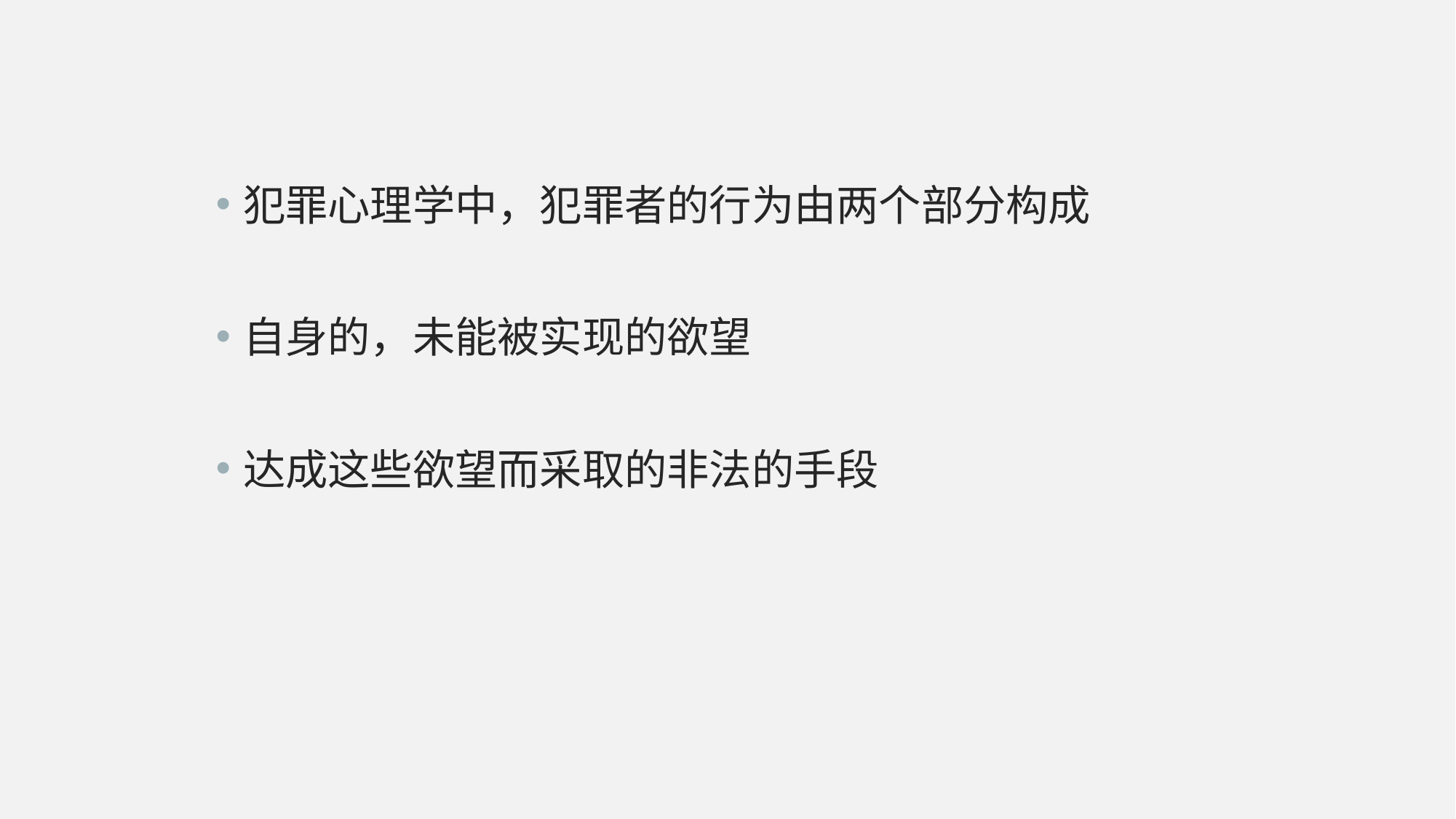

犯罪心理学中，犯罪者的行为由两个部分构成

自身的，未能被实现的欲望

达成这些欲望而采取的非法的手段